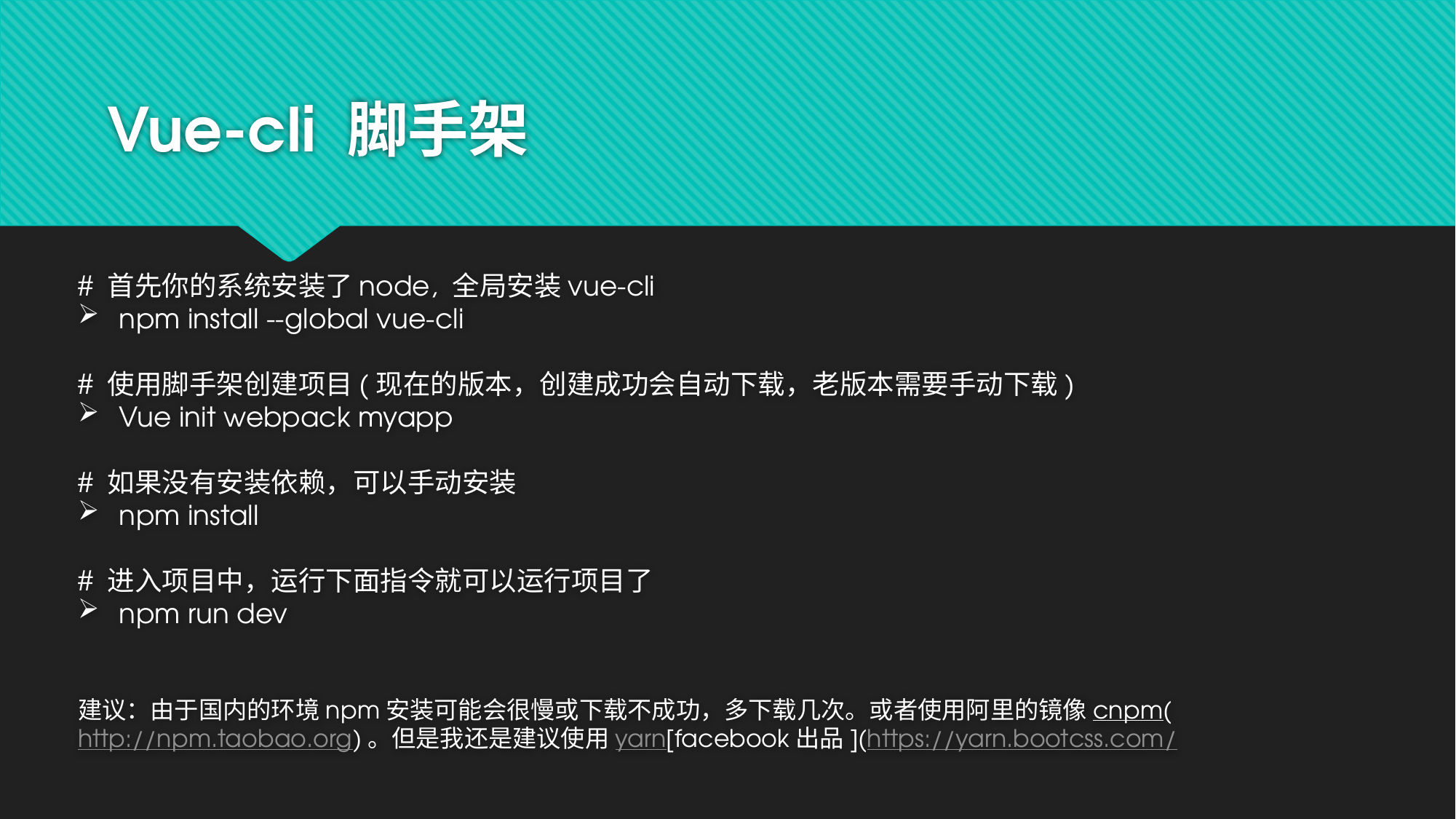

# Vue-cli 脚手架
# 首先你的系统安装了node, 全局安装vue-cli
npm install --global vue-cli

# 使用脚手架创建项目(现在的版本，创建成功会自动下载，老版本需要手动下载)
Vue init webpack myapp

# 如果没有安装依赖，可以手动安装
npm install

# 进入项目中，运行下面指令就可以运行项目了
npm run dev

建议：由于国内的环境npm安装可能会很慢或下载不成功，多下载几次。或者使用阿里的镜像cnpm(http://npm.taobao.org)。但是我还是建议使用yarn[facebook出品](https://yarn.bootcss.com/